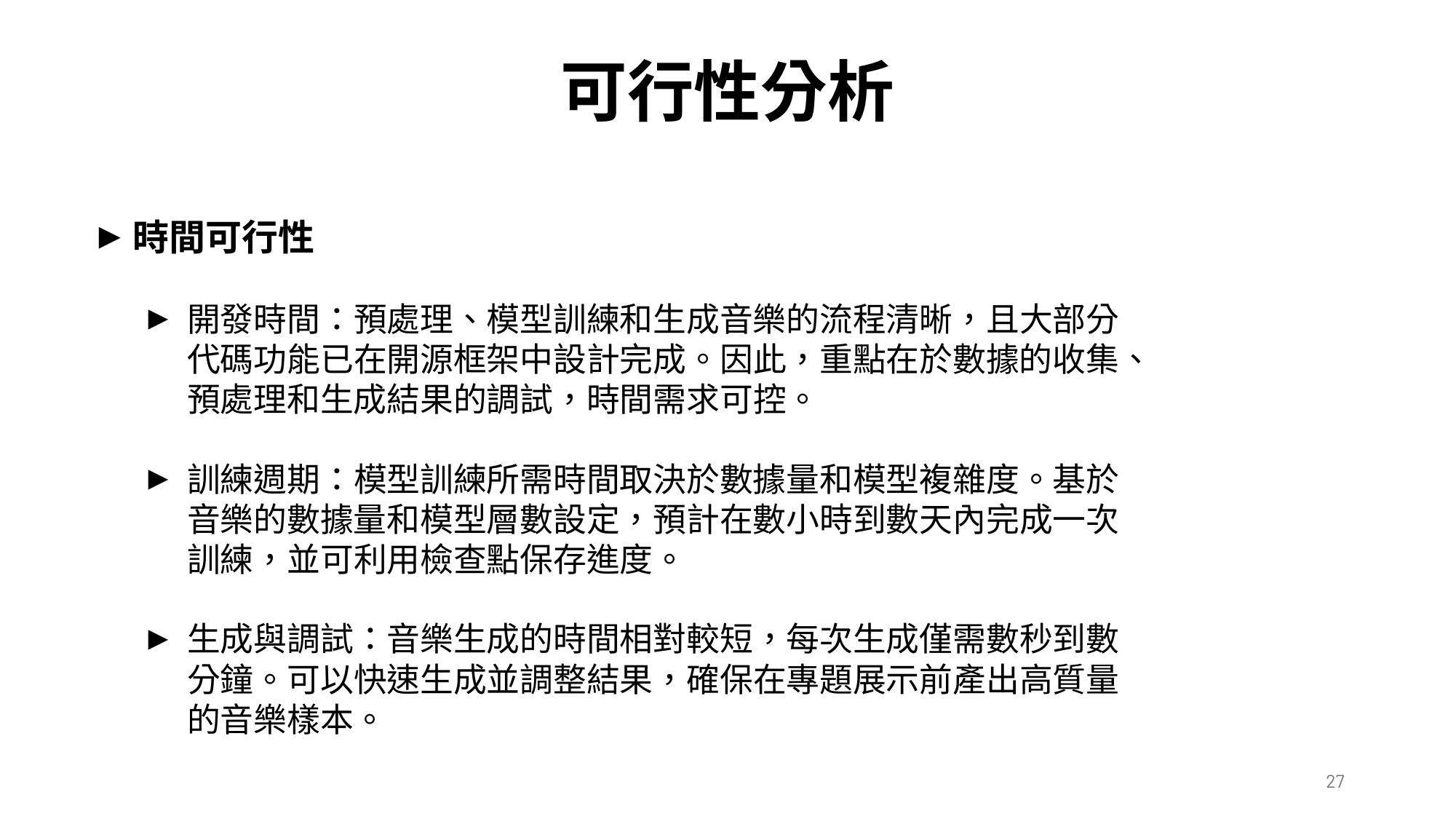

# 可行性分析
時間可行性

開發時間：預處理、模型訓練和生成音樂的流程清晰，且大部分代碼功能已在開源框架中設計完成。因此，重點在於數據的收集、預處理和生成結果的調試，時間需求可控。

訓練週期：模型訓練所需時間取決於數據量和模型複雜度。基於音樂的數據量和模型層數設定，預計在數小時到數天內完成一次訓練，並可利用檢查點保存進度。

生成與調試：音樂生成的時間相對較短，每次生成僅需數秒到數分鐘。可以快速生成並調整結果，確保在專題展示前產出高質量的音樂樣本。
27